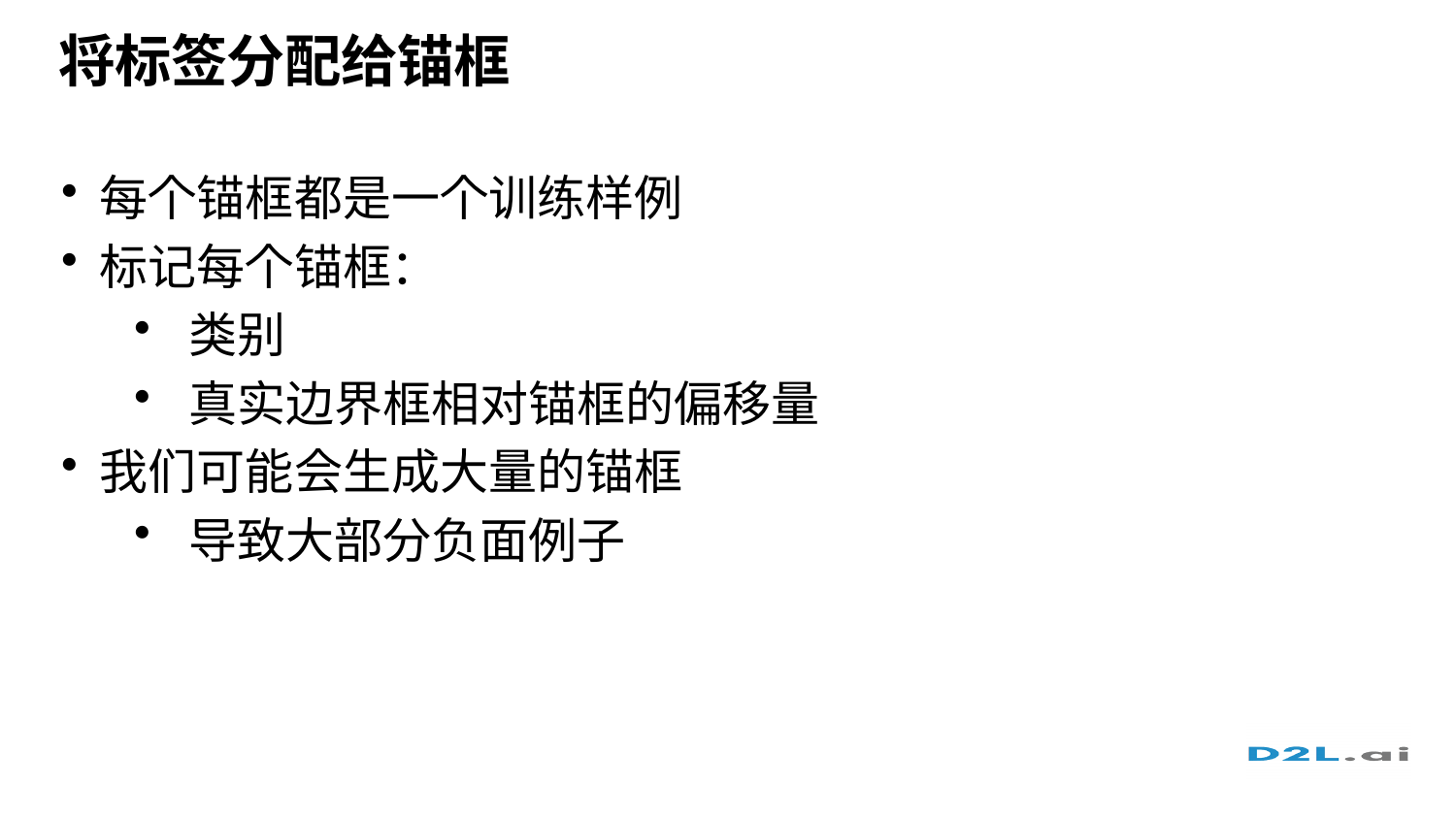

# 将标签分配给锚框
每个锚框都是一个训练样例
标记每个锚框：
类别
真实边界框相对锚框的偏移量
我们可能会生成大量的锚框
导致大部分负面例子